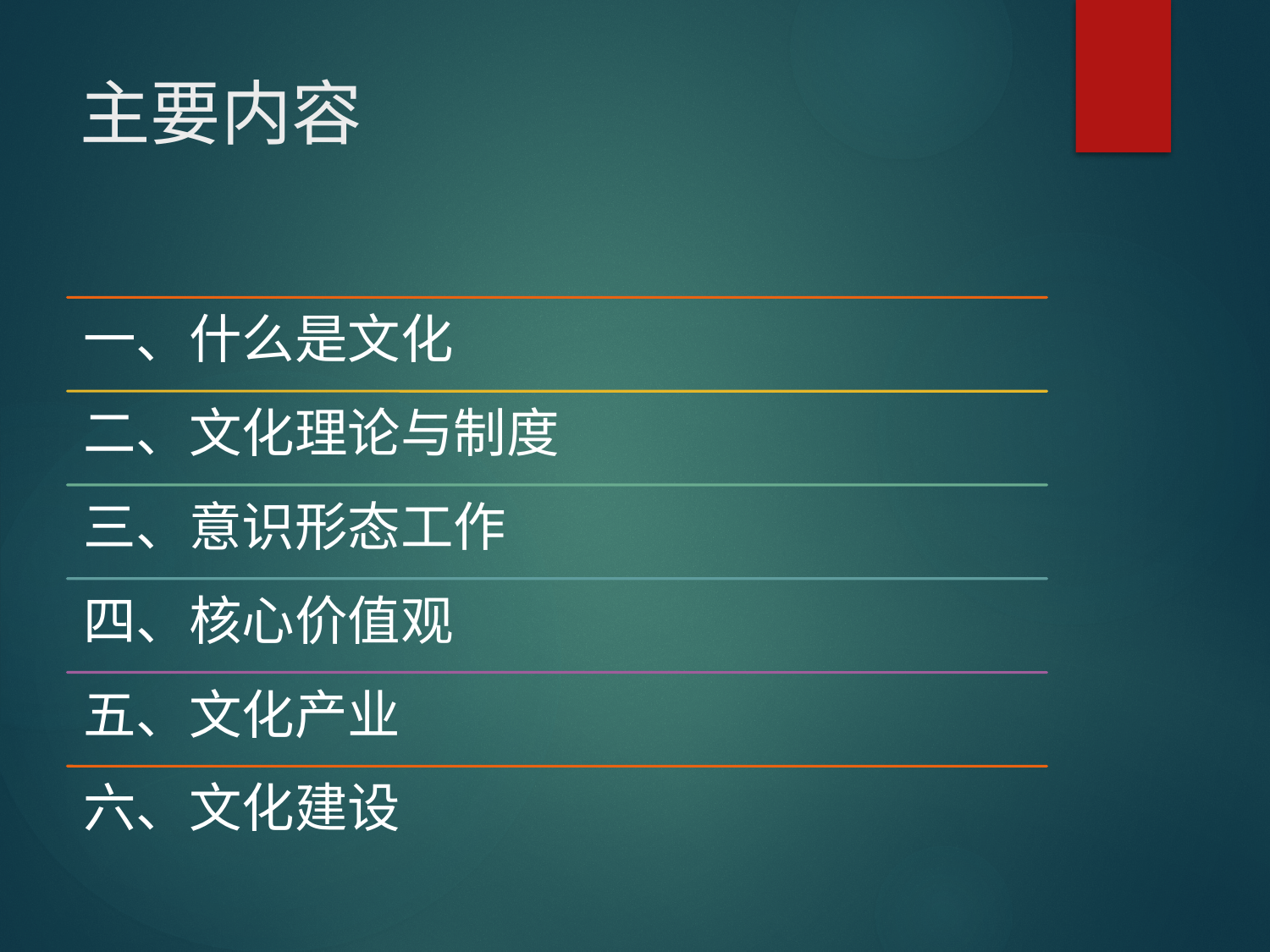

# 主要内容
一、什么是文化
二、文化理论与制度
三、意识形态工作
四、核心价值观
五、文化产业
六、文化建设